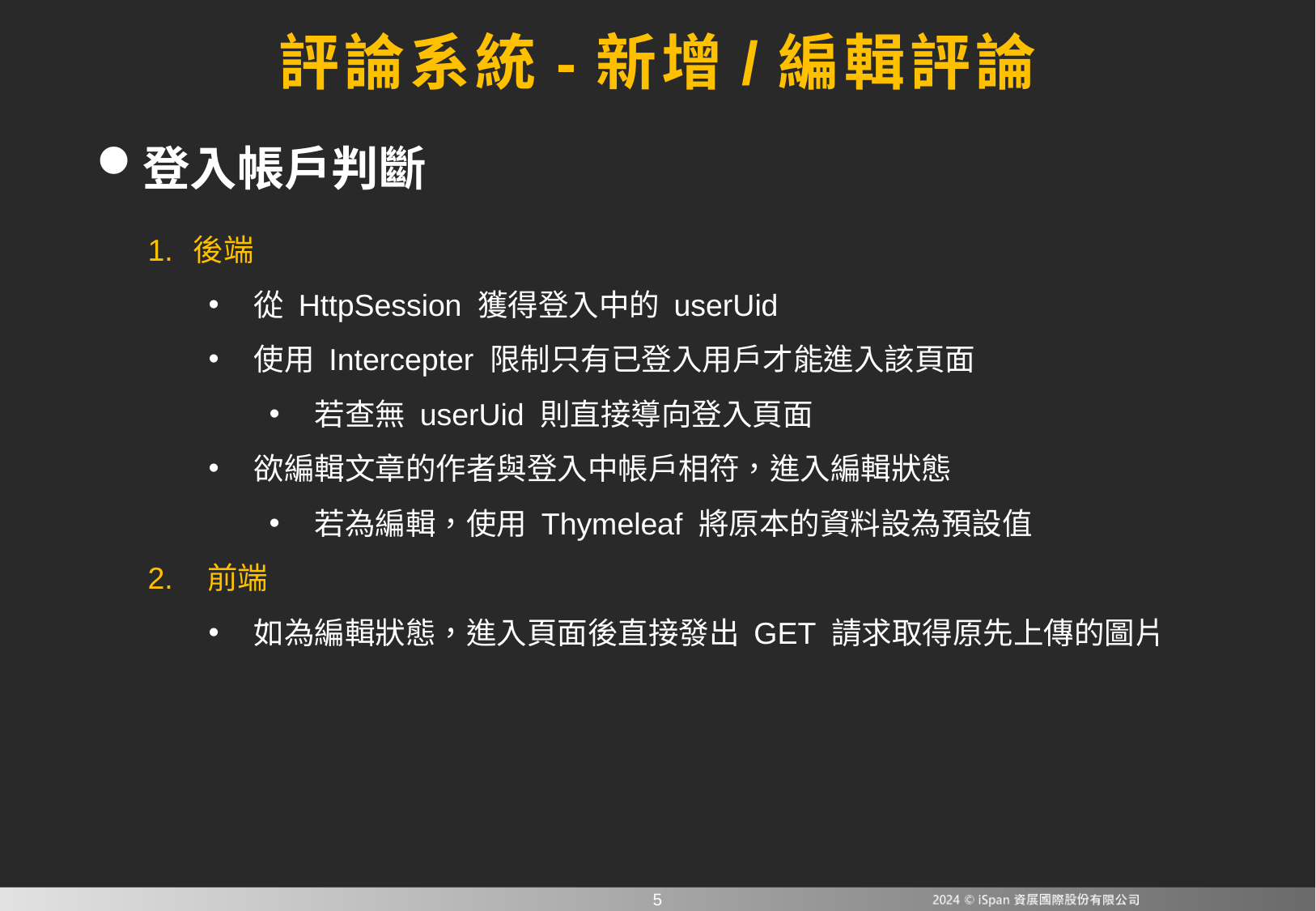

# 評論系統-新增/編輯評論
登入帳戶判斷
後端
從 HttpSession 獲得登入中的 userUid
使用 Intercepter 限制只有已登入用戶才能進入該頁面
若查無 userUid 則直接導向登入頁面
欲編輯文章的作者與登入中帳戶相符，進入編輯狀態
若為編輯，使用 Thymeleaf 將原本的資料設為預設值
 前端
如為編輯狀態，進入頁面後直接發出 GET 請求取得原先上傳的圖片